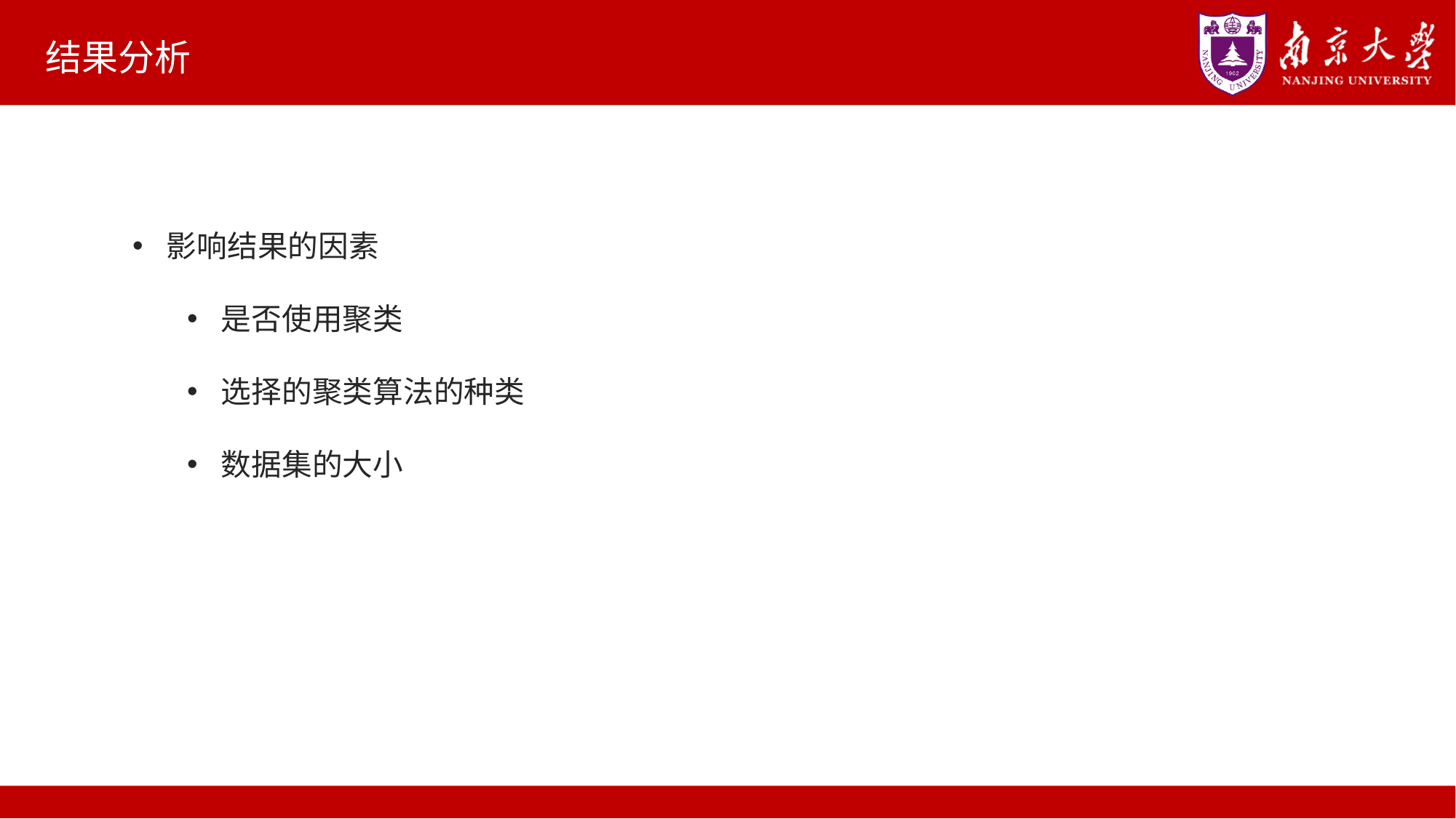

# 结果分析
影响结果的因素
是否使用聚类
选择的聚类算法的种类
数据集的大小